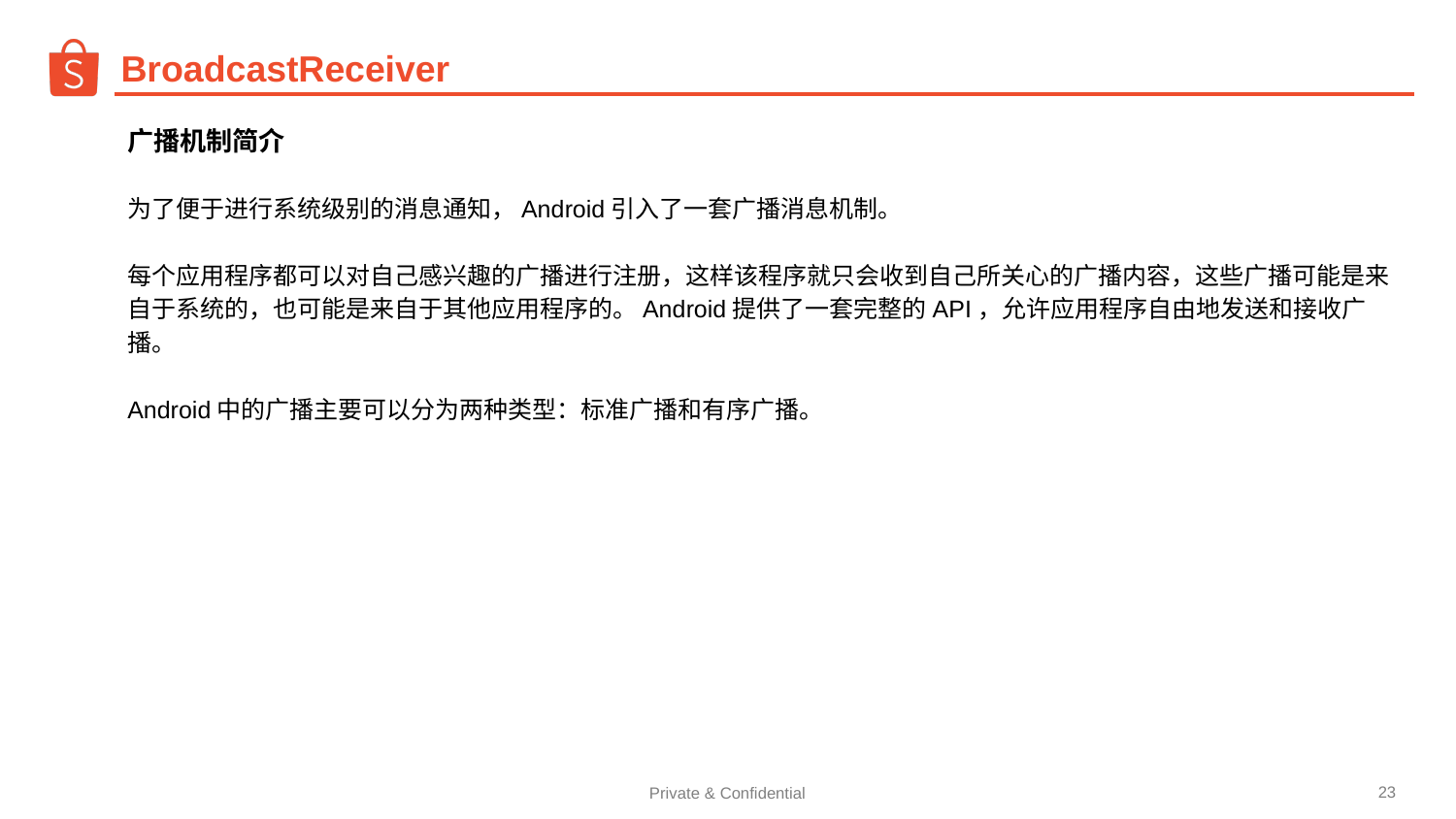

# BroadcastReceiver
广播机制简介

为了便于进行系统级别的消息通知，Android引入了一套广播消息机制。

每个应用程序都可以对自己感兴趣的广播进行注册，这样该程序就只会收到自己所关心的广播内容，这些广播可能是来自于系统的，也可能是来自于其他应用程序的。Android提供了一套完整的API，允许应用程序自由地发送和接收广播。

Android中的广播主要可以分为两种类型：标准广播和有序广播。

 01

简介
23